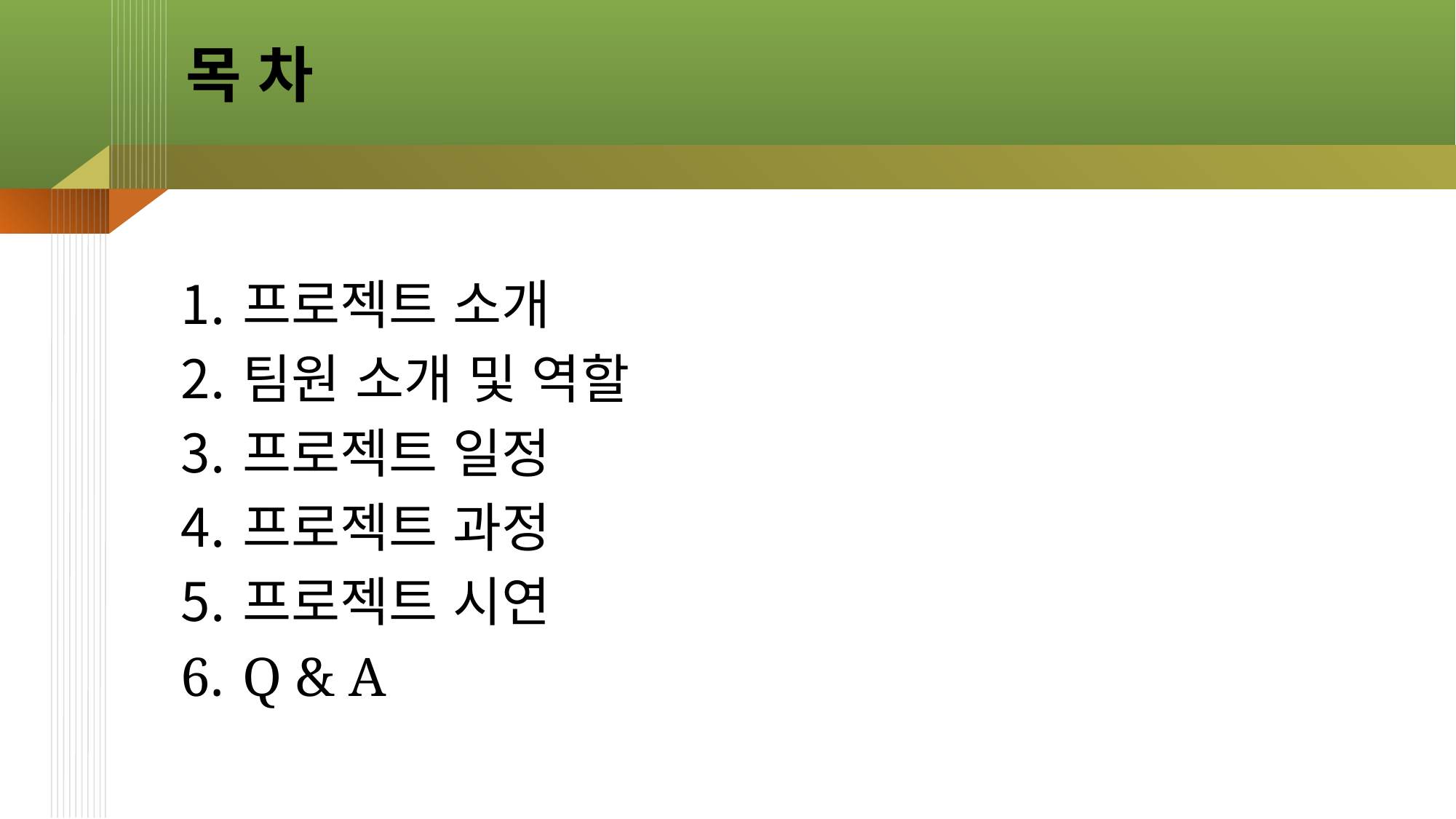

# 목 차

프로젝트 소개
팀원 소개 및 역할
프로젝트 일정
프로젝트 과정
프로젝트 시연
Q & A